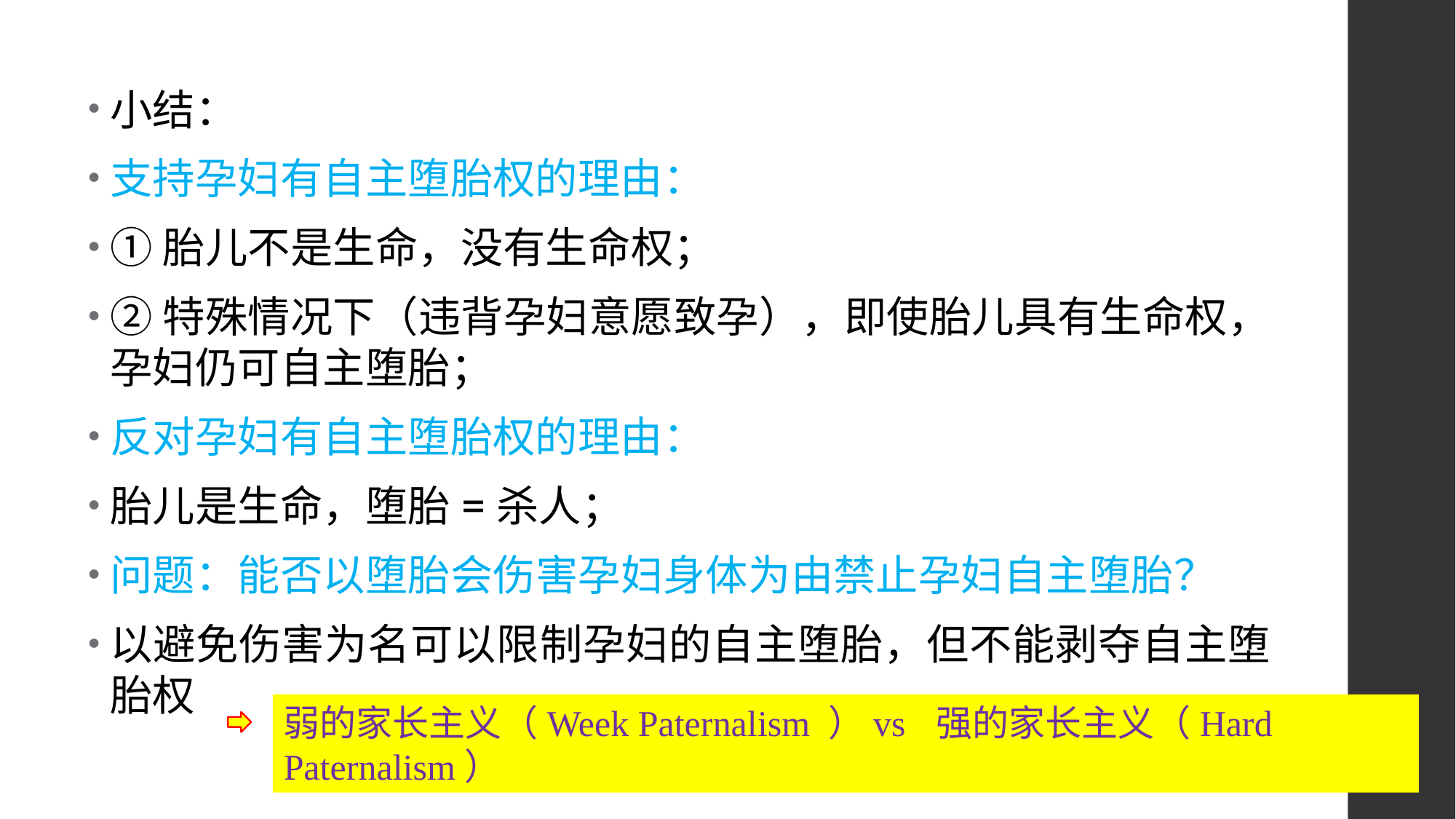

小结：
支持孕妇有自主堕胎权的理由：
①胎儿不是生命，没有生命权；
②特殊情况下（违背孕妇意愿致孕），即使胎儿具有生命权，孕妇仍可自主堕胎；
反对孕妇有自主堕胎权的理由：
胎儿是生命，堕胎=杀人；
问题：能否以堕胎会伤害孕妇身体为由禁止孕妇自主堕胎？
以避免伤害为名可以限制孕妇的自主堕胎，但不能剥夺自主堕胎权
弱的家长主义（Week Paternalism ）vs 强的家长主义（Hard Paternalism）